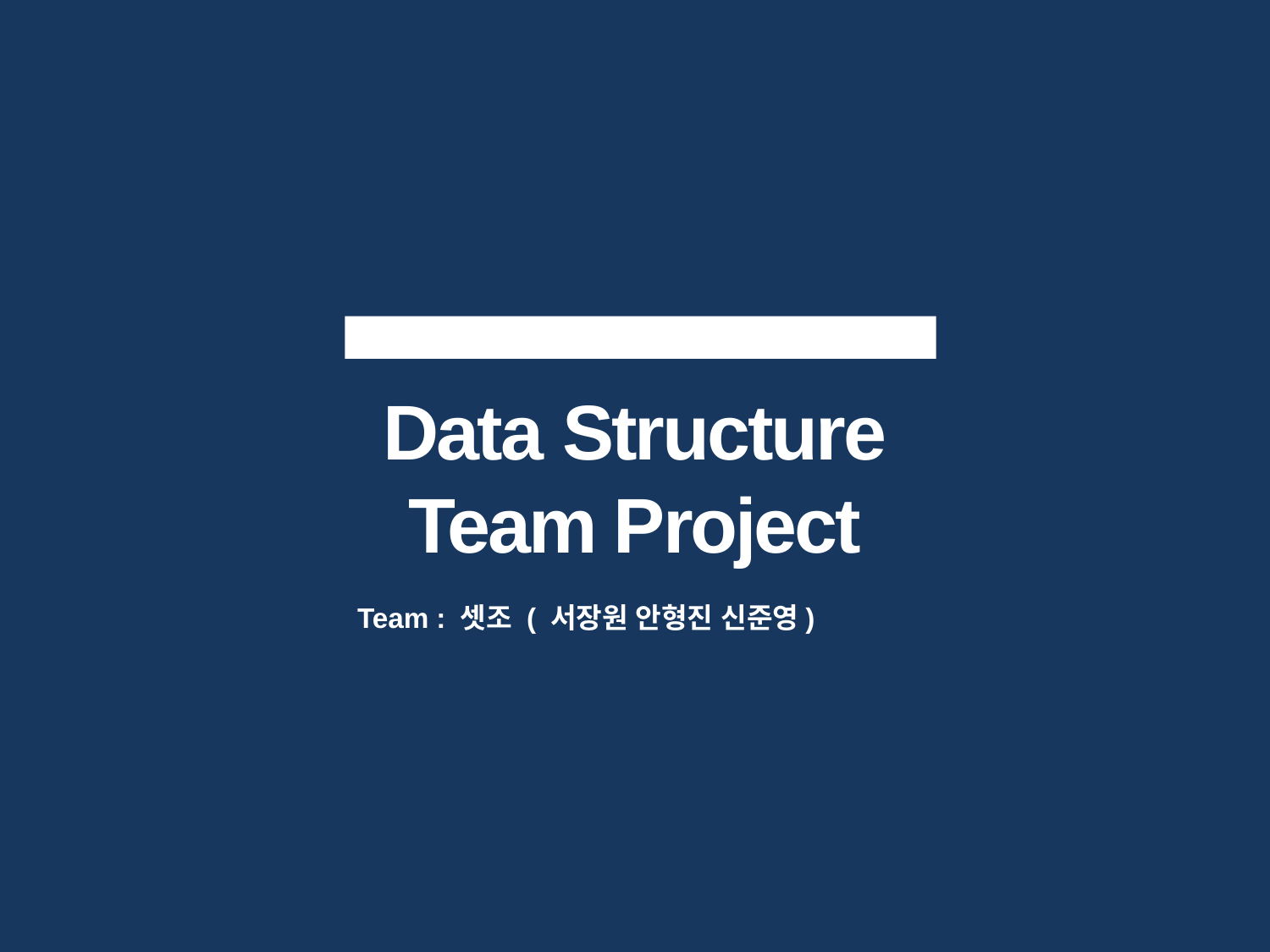

Data Structure
Team Project
Team : 셋조 ( 서장원 안형진 신준영)